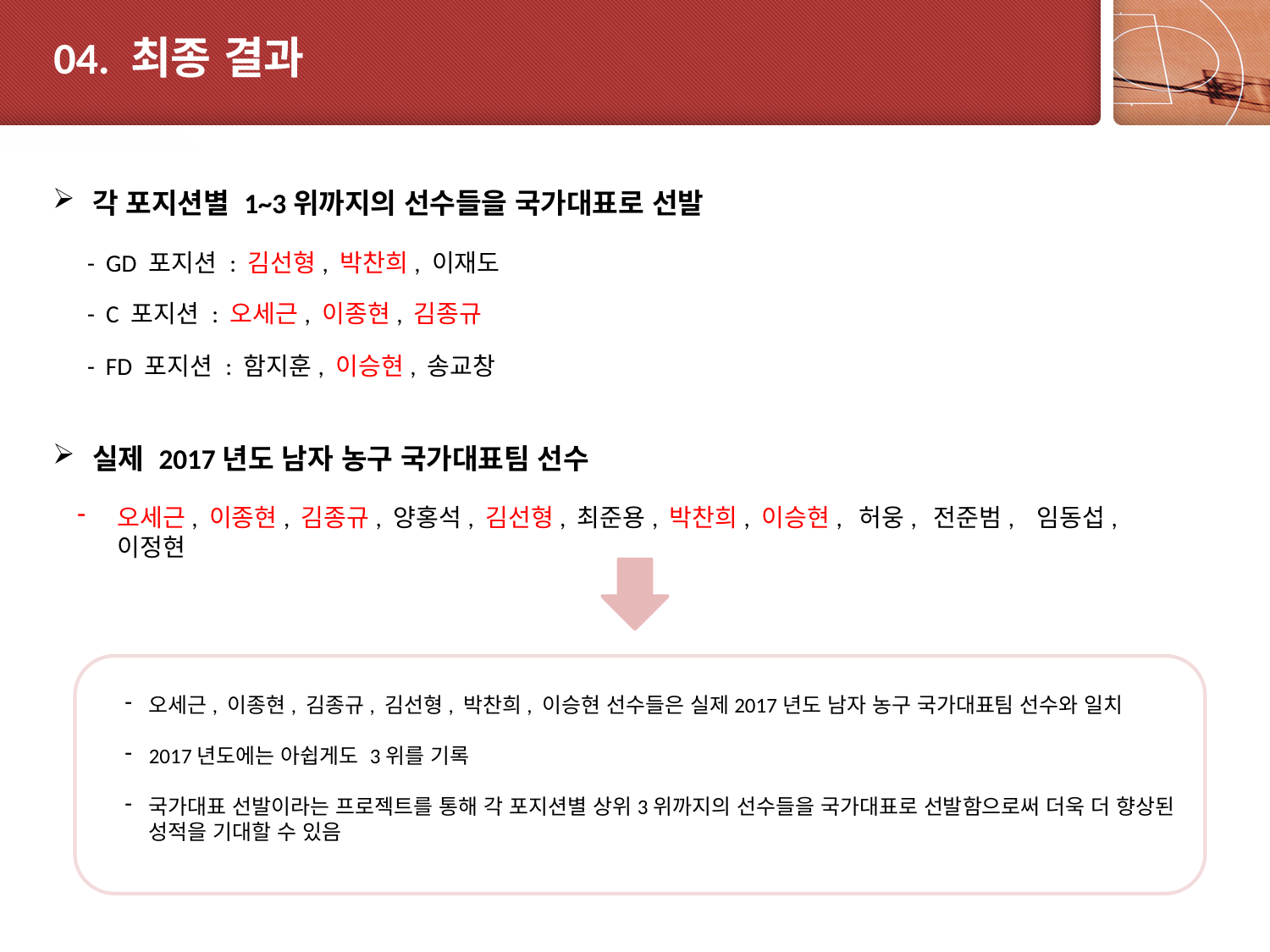

# 04. 최종 결과

각 포지션별 1~3위까지의 선수들을 국가대표로 선발
-  GD 포지션 : 김선형, 박찬희, 이재도
-  C 포지션 : 오세근, 이종현, 김종규
-  FD 포지션 : 함지훈, 이승현, 송교창
실제 2017년도 남자 농구 국가대표팀 선수
오세근, 이종현, 김종규, 양홍석, 김선형, 최준용, 박찬희, 이승현,  허웅,  전준범,   임동섭, 이정현

오세근, 이종현, 김종규, 김선형, 박찬희, 이승현 선수들은 실제2017년도 남자 농구 국가대표팀 선수와 일치

2017년도에는 아쉽게도 3위를 기록

국가대표 선발이라는 프로젝트를 통해 각 포지션별 상위3위까지의 선수들을 국가대표로 선발함으로써 더욱 더 향상된 성적을 기대할 수 있음